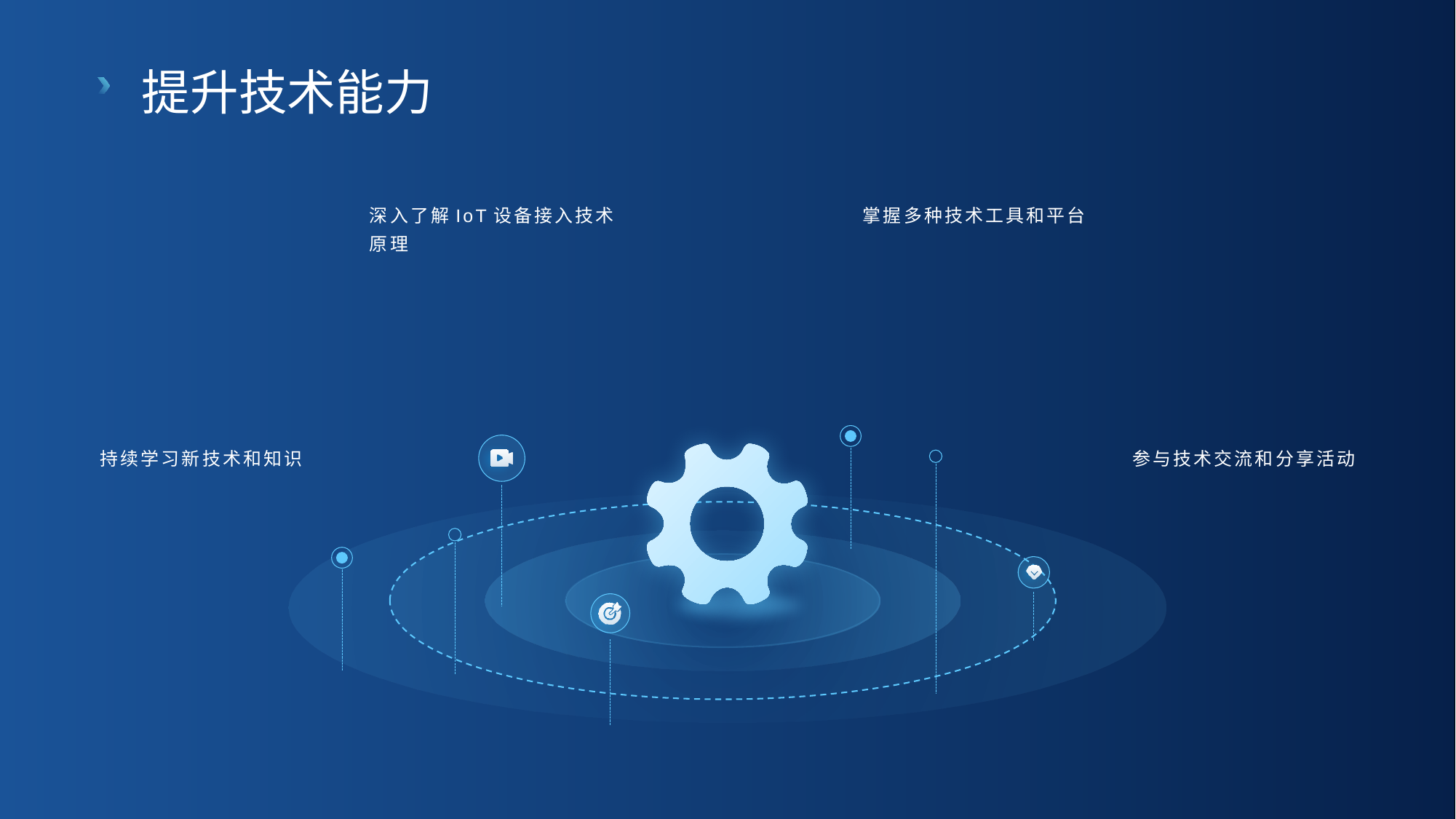

提升技术能力
深入了解IoT设备接入技术原理
掌握多种技术工具和平台

持续学习新技术和知识
参与技术交流和分享活动